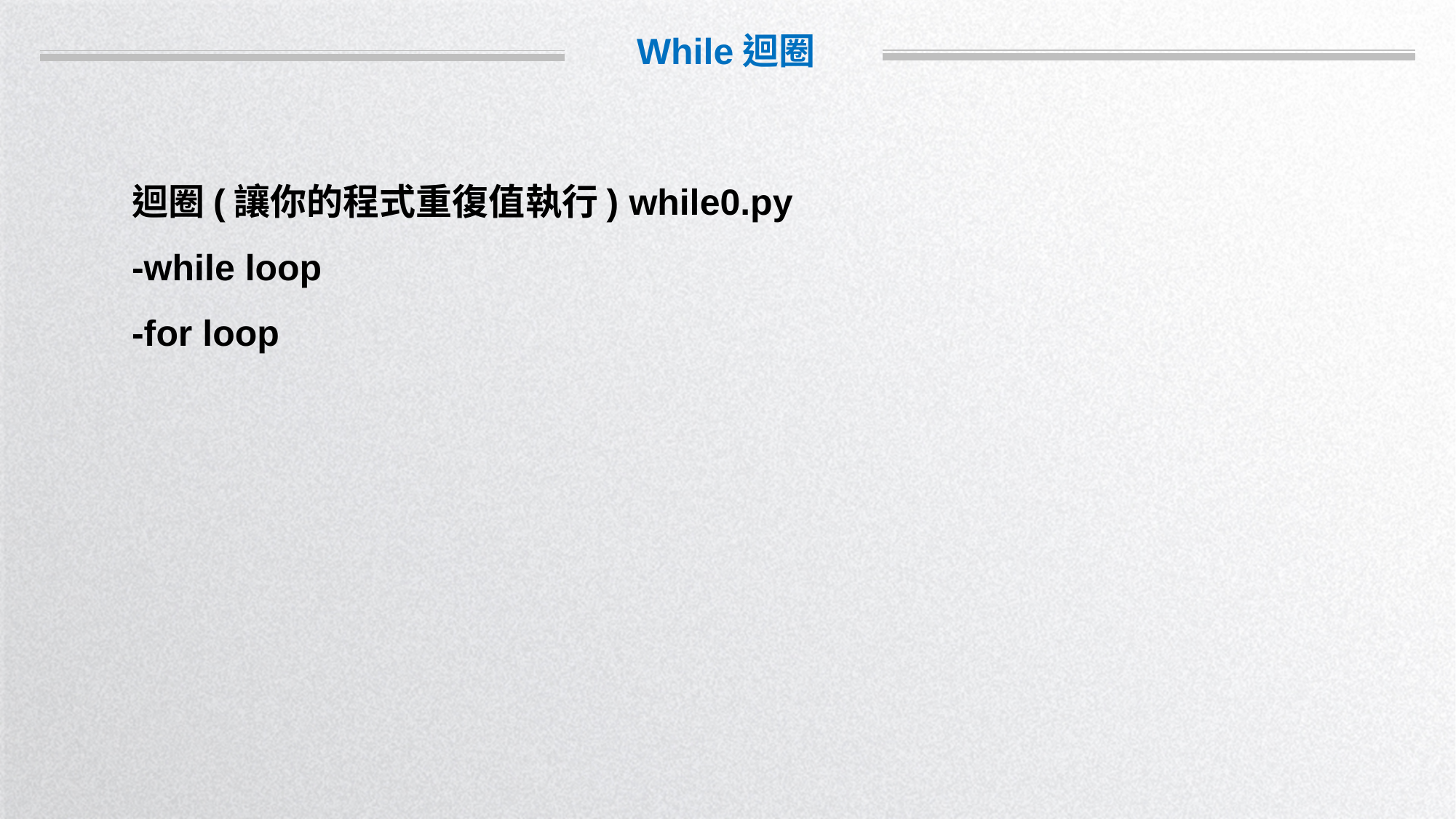

While迴圈
迴圈(讓你的程式重復值執行) while0.py
-while loop
-for loop